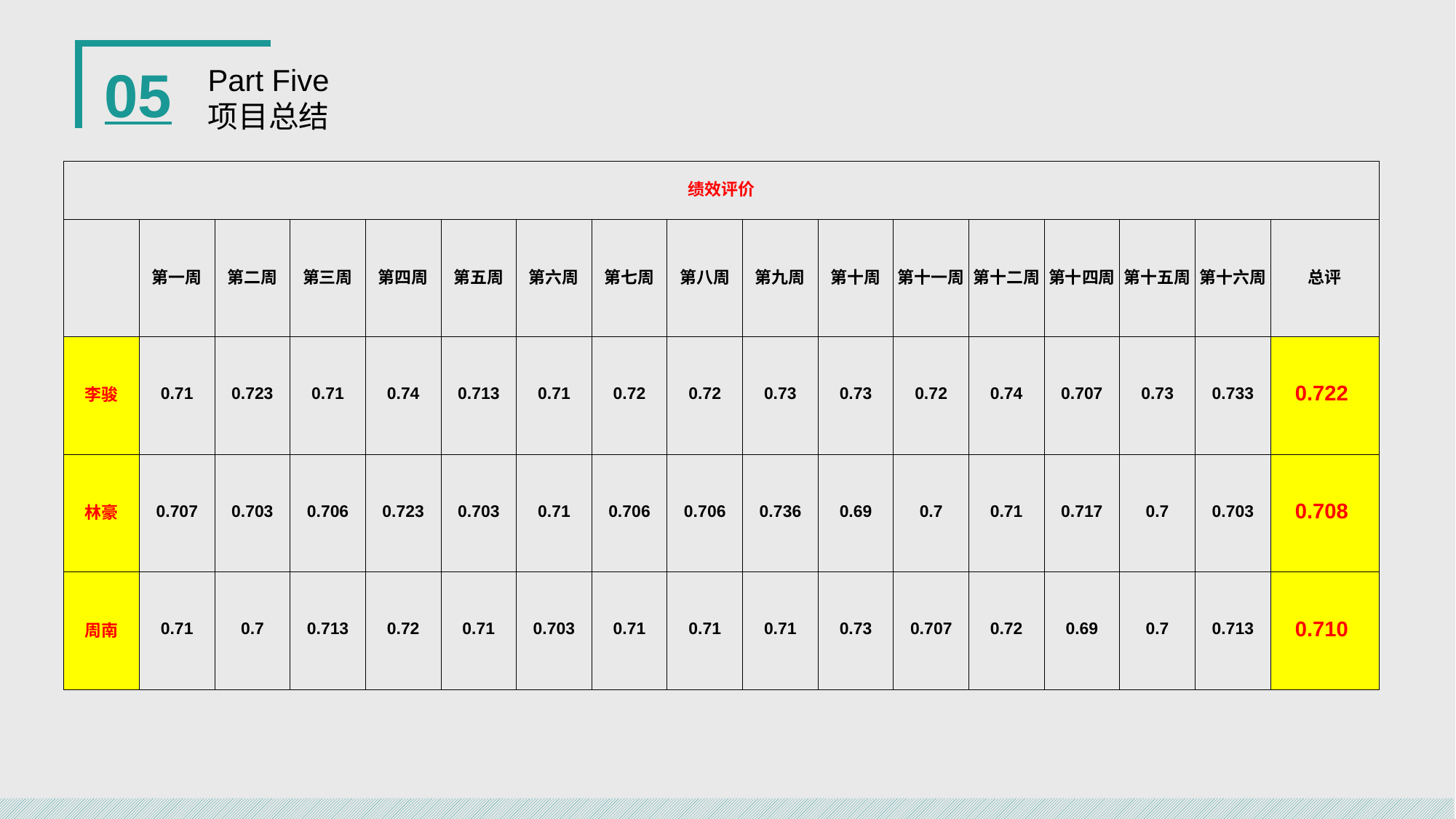

05
Part Five
项目总结
| 绩效评价 |  |  |  |  |  |  |  |  |  |  |  |  |  |  |  |  |
| --- | --- | --- | --- | --- | --- | --- | --- | --- | --- | --- | --- | --- | --- | --- | --- | --- |
|  | 第一周 | 第二周 | 第三周 | 第四周 | 第五周 | 第六周 | 第七周 | 第八周 | 第九周 | 第十周 | 第十一周 | 第十二周 | 第十四周 | 第十五周 | 第十六周 | 总评 |
| 李骏 | 0.71 | 0.723 | 0.71 | 0.74 | 0.713 | 0.71 | 0.72 | 0.72 | 0.73 | 0.73 | 0.72 | 0.74 | 0.707 | 0.73 | 0.733 | 0.722 |
| 林豪 | 0.707 | 0.703 | 0.706 | 0.723 | 0.703 | 0.71 | 0.706 | 0.706 | 0.736 | 0.69 | 0.7 | 0.71 | 0.717 | 0.7 | 0.703 | 0.708 |
| 周南 | 0.71 | 0.7 | 0.713 | 0.72 | 0.71 | 0.703 | 0.71 | 0.71 | 0.71 | 0.73 | 0.707 | 0.72 | 0.69 | 0.7 | 0.713 | 0.710 |